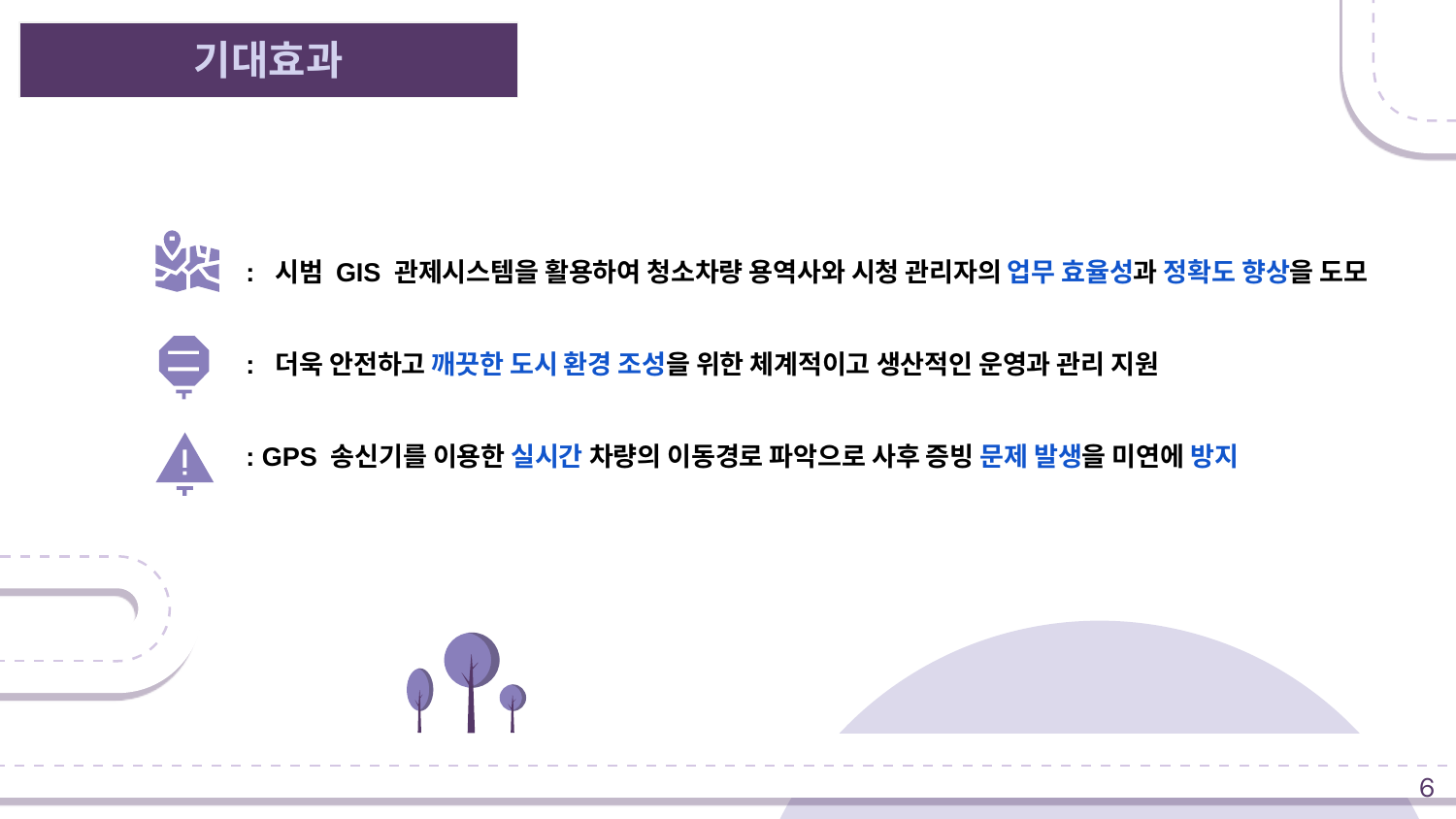

# 기대효과

:  시범 GIS 관제시스템을 활용하여 청소차량 용역사와 시청 관리자의 업무 효율성과 정확도 향상을 도모
:  더욱 안전하고 깨끗한 도시 환경 조성을 위한 체계적이고 생산적인 운영과 관리 지원
: GPS 송신기를 이용한 실시간 차량의 이동경로 파악으로 사후 증빙 문제 발생을 미연에 방지

6